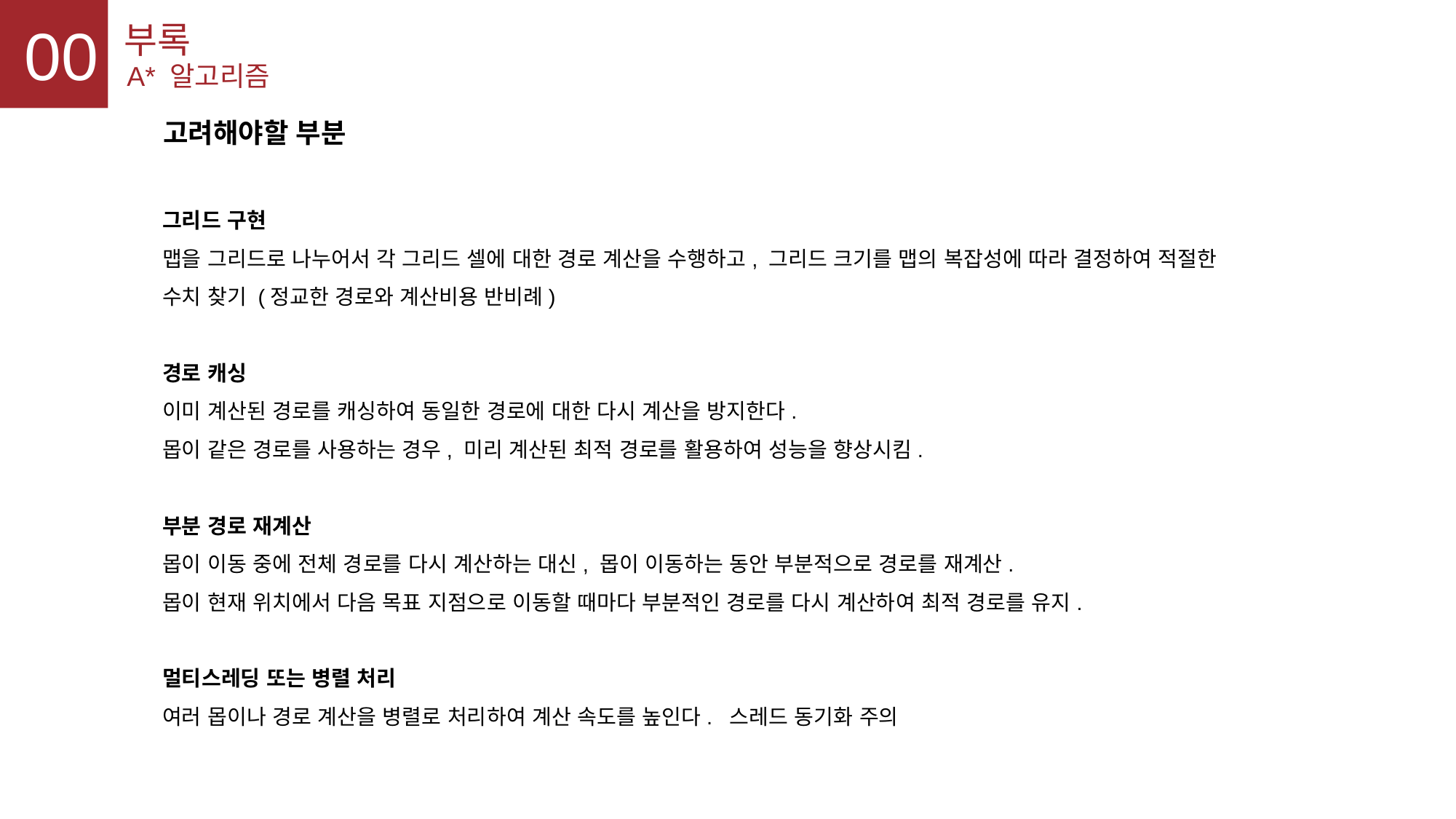

00
부록
A* 알고리즘
고려해야할 부분
그리드 구현
맵을 그리드로 나누어서 각 그리드 셀에 대한 경로 계산을 수행하고, 그리드 크기를 맵의 복잡성에 따라 결정하여 적절한 수치 찾기 (정교한 경로와 계산비용 반비례)

경로 캐싱
이미 계산된 경로를 캐싱하여 동일한 경로에 대한 다시 계산을 방지한다.
몹이 같은 경로를 사용하는 경우, 미리 계산된 최적 경로를 활용하여 성능을 향상시킴.

부분 경로 재계산
몹이 이동 중에 전체 경로를 다시 계산하는 대신, 몹이 이동하는 동안 부분적으로 경로를 재계산.
몹이 현재 위치에서 다음 목표 지점으로 이동할 때마다 부분적인 경로를 다시 계산하여 최적 경로를 유지.

멀티스레딩 또는 병렬 처리
여러 몹이나 경로 계산을 병렬로 처리하여 계산 속도를 높인다.  스레드 동기화 주의